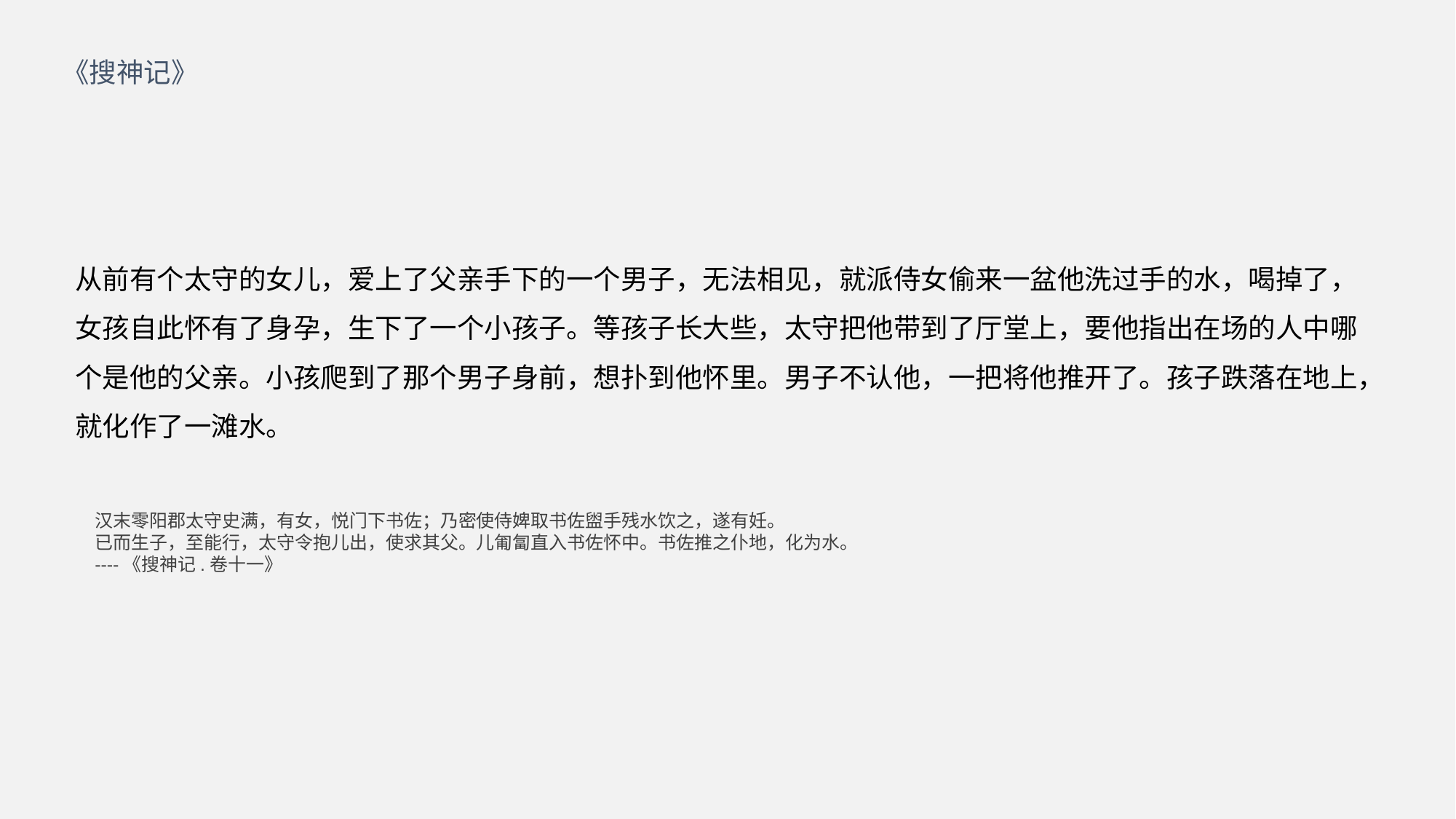

《搜神记》
从前有个太守的女儿，爱上了父亲手下的一个男子，无法相见，就派侍女偷来一盆他洗过手的水，喝掉了，女孩自此怀有了身孕，生下了一个小孩子。等孩子长大些，太守把他带到了厅堂上，要他指出在场的人中哪个是他的父亲。小孩爬到了那个男子身前，想扑到他怀里。男子不认他，一把将他推开了。孩子跌落在地上，就化作了一滩水。
汉末零阳郡太守史满，有女，悦门下书佐；乃密使侍婢取书佐盥手残水饮之，遂有妊。
已而生子，至能行，太守令抱儿出，使求其父。儿匍匐直入书佐怀中。书佐推之仆地，化为水。
----《搜神记.卷十一》